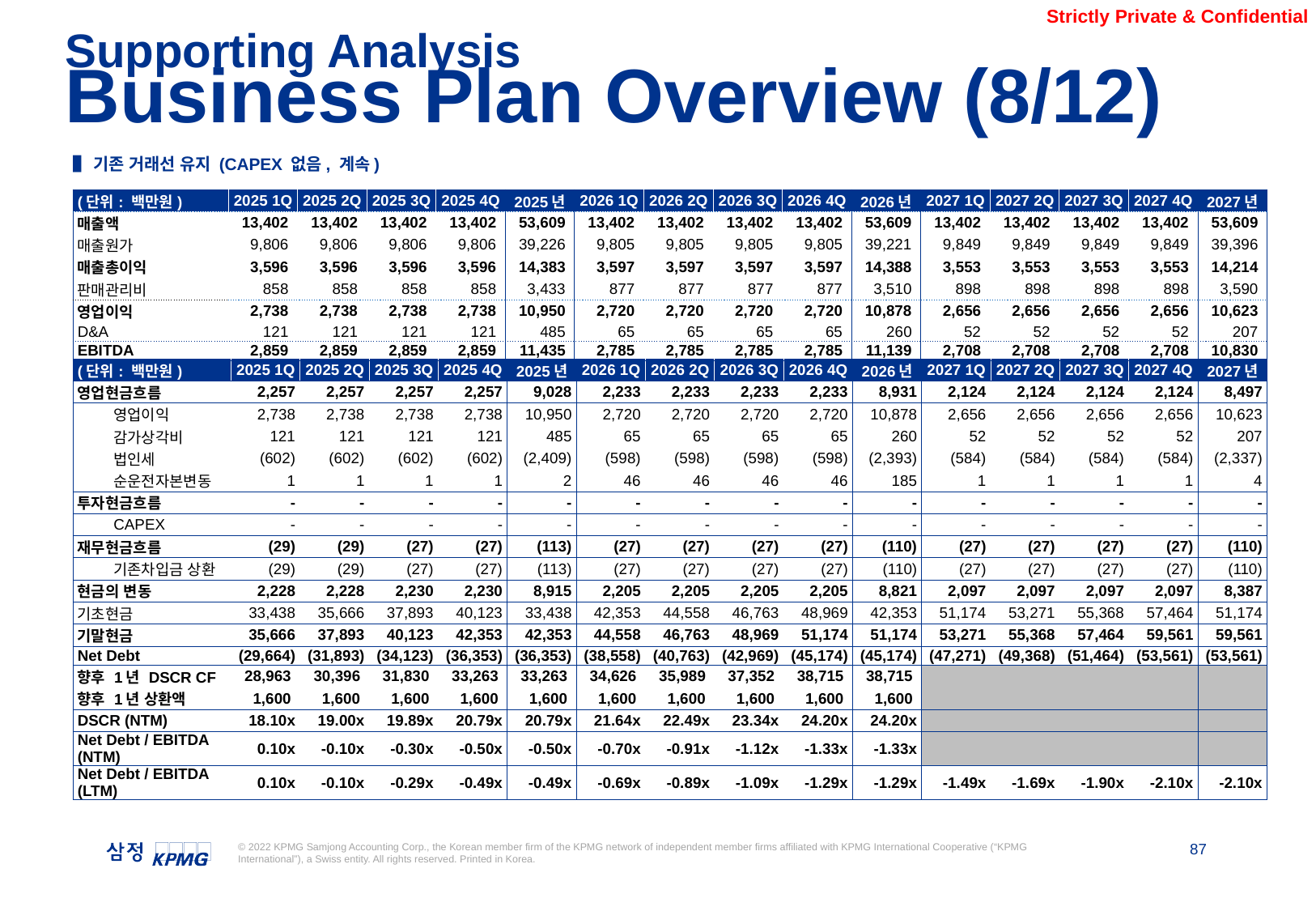

Supporting Analysis
Business Plan Overview (8/12)
▌기존 거래선 유지 (CAPEX 없음, 계속)
| (단위: 백만원) | 2025 1Q | 2025 2Q | 2025 3Q | 2025 4Q | 2025년 | 2026 1Q | 2026 2Q | 2026 3Q | 2026 4Q | 2026년 | 2027 1Q | 2027 2Q | 2027 3Q | 2027 4Q | 2027년 |
| --- | --- | --- | --- | --- | --- | --- | --- | --- | --- | --- | --- | --- | --- | --- | --- |
| 매출액 | 13,402 | 13,402 | 13,402 | 13,402 | 53,609 | 13,402 | 13,402 | 13,402 | 13,402 | 53,609 | 13,402 | 13,402 | 13,402 | 13,402 | 53,609 |
| 매출원가 | 9,806 | 9,806 | 9,806 | 9,806 | 39,226 | 9,805 | 9,805 | 9,805 | 9,805 | 39,221 | 9,849 | 9,849 | 9,849 | 9,849 | 39,396 |
| 매출총이익 | 3,596 | 3,596 | 3,596 | 3,596 | 14,383 | 3,597 | 3,597 | 3,597 | 3,597 | 14,388 | 3,553 | 3,553 | 3,553 | 3,553 | 14,214 |
| 판매관리비 | 858 | 858 | 858 | 858 | 3,433 | 877 | 877 | 877 | 877 | 3,510 | 898 | 898 | 898 | 898 | 3,590 |
| 영업이익 | 2,738 | 2,738 | 2,738 | 2,738 | 10,950 | 2,720 | 2,720 | 2,720 | 2,720 | 10,878 | 2,656 | 2,656 | 2,656 | 2,656 | 10,623 |
| D&A | 121 | 121 | 121 | 121 | 485 | 65 | 65 | 65 | 65 | 260 | 52 | 52 | 52 | 52 | 207 |
| EBITDA | 2,859 | 2,859 | 2,859 | 2,859 | 11,435 | 2,785 | 2,785 | 2,785 | 2,785 | 11,139 | 2,708 | 2,708 | 2,708 | 2,708 | 10,830 |
| (단위: 백만원) |  | 2025 1Q | 2025 2Q | 2025 3Q | 2025 4Q | 2025년 | 2026 1Q | 2026 2Q | 2026 3Q | 2026 4Q | 2026년 | 2027 1Q | 2027 2Q | 2027 3Q | 2027 4Q | 2027년 |
| --- | --- | --- | --- | --- | --- | --- | --- | --- | --- | --- | --- | --- | --- | --- | --- | --- |
| 영업현금흐름 |  | 2,257 | 2,257 | 2,257 | 2,257 | 9,028 | 2,233 | 2,233 | 2,233 | 2,233 | 8,931 | 2,124 | 2,124 | 2,124 | 2,124 | 8,497 |
|  | 영업이익 | 2,738 | 2,738 | 2,738 | 2,738 | 10,950 | 2,720 | 2,720 | 2,720 | 2,720 | 10,878 | 2,656 | 2,656 | 2,656 | 2,656 | 10,623 |
|  | 감가상각비 | 121 | 121 | 121 | 121 | 485 | 65 | 65 | 65 | 65 | 260 | 52 | 52 | 52 | 52 | 207 |
|  | 법인세 | (602) | (602) | (602) | (602) | (2,409) | (598) | (598) | (598) | (598) | (2,393) | (584) | (584) | (584) | (584) | (2,337) |
|  | 순운전자본변동 | 1 | 1 | 1 | 1 | 2 | 46 | 46 | 46 | 46 | 185 | 1 | 1 | 1 | 1 | 4 |
| 투자현금흐름 |  | - | - | - | - | - | - | - | - | - | - | - | - | - | - | - |
|  | CAPEX | - | - | - | - | - | - | - | - | - | - | - | - | - | - | - |
| 재무현금흐름 |  | (29) | (29) | (27) | (27) | (113) | (27) | (27) | (27) | (27) | (110) | (27) | (27) | (27) | (27) | (110) |
|  | 기존차입금 상환 | (29) | (29) | (27) | (27) | (113) | (27) | (27) | (27) | (27) | (110) | (27) | (27) | (27) | (27) | (110) |
| 현금의 변동 |  | 2,228 | 2,228 | 2,230 | 2,230 | 8,915 | 2,205 | 2,205 | 2,205 | 2,205 | 8,821 | 2,097 | 2,097 | 2,097 | 2,097 | 8,387 |
| 기초현금 |  | 33,438 | 35,666 | 37,893 | 40,123 | 33,438 | 42,353 | 44,558 | 46,763 | 48,969 | 42,353 | 51,174 | 53,271 | 55,368 | 57,464 | 51,174 |
| 기말현금 |  | 35,666 | 37,893 | 40,123 | 42,353 | 42,353 | 44,558 | 46,763 | 48,969 | 51,174 | 51,174 | 53,271 | 55,368 | 57,464 | 59,561 | 59,561 |
| Net Debt |  | (29,664) | (31,893) | (34,123) | (36,353) | (36,353) | (38,558) | (40,763) | (42,969) | (45,174) | (45,174) | (47,271) | (49,368) | (51,464) | (53,561) | (53,561) |
| 향후 1년 DSCR CF |  | 28,963 | 30,396 | 31,830 | 33,263 | 33,263 | 34,626 | 35,989 | 37,352 | 38,715 | 38,715 |  |  |  |  |  |
| 향후 1년 상환액 |  | 1,600 | 1,600 | 1,600 | 1,600 | 1,600 | 1,600 | 1,600 | 1,600 | 1,600 | 1,600 |  |  |  |  |  |
| DSCR (NTM) |  | 18.10x | 19.00x | 19.89x | 20.79x | 20.79x | 21.64x | 22.49x | 23.34x | 24.20x | 24.20x |  |  |  |  |  |
| Net Debt / EBITDA (NTM) |  | 0.10x | -0.10x | -0.30x | -0.50x | -0.50x | -0.70x | -0.91x | -1.12x | -1.33x | -1.33x |  |  |  |  |  |
| Net Debt / EBITDA (LTM) |  | 0.10x | -0.10x | -0.29x | -0.49x | -0.49x | -0.69x | -0.89x | -1.09x | -1.29x | -1.29x | -1.49x | -1.69x | -1.90x | -2.10x | -2.10x |